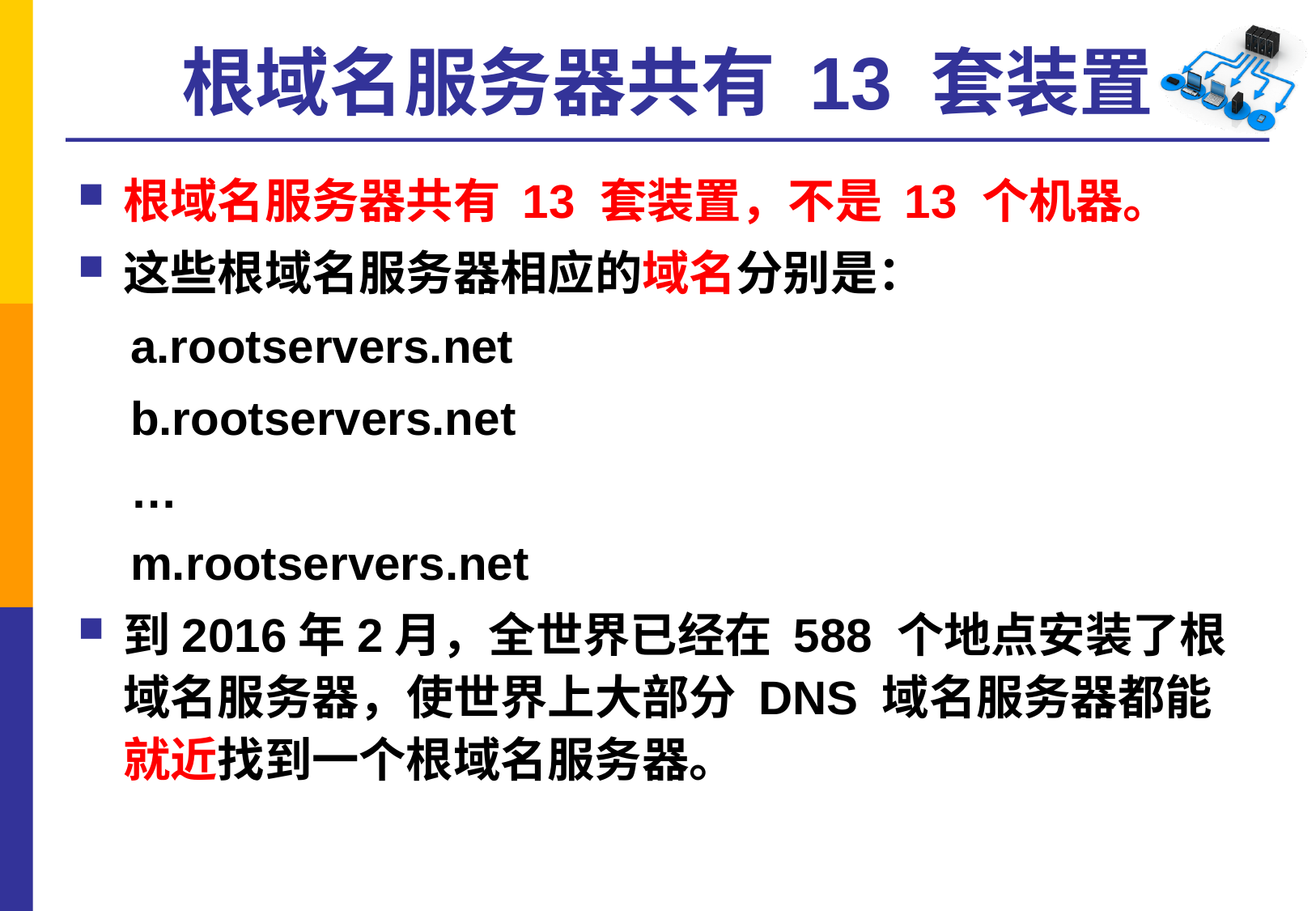

# 根域名服务器共有 13 套装置
根域名服务器共有 13 套装置，不是 13 个机器。
这些根域名服务器相应的域名分别是：
    a.rootservers.net
    b.rootservers.net
    …
    m.rootservers.net
到2016年2月，全世界已经在 588 个地点安装了根域名服务器，使世界上大部分 DNS 域名服务器都能就近找到一个根域名服务器。